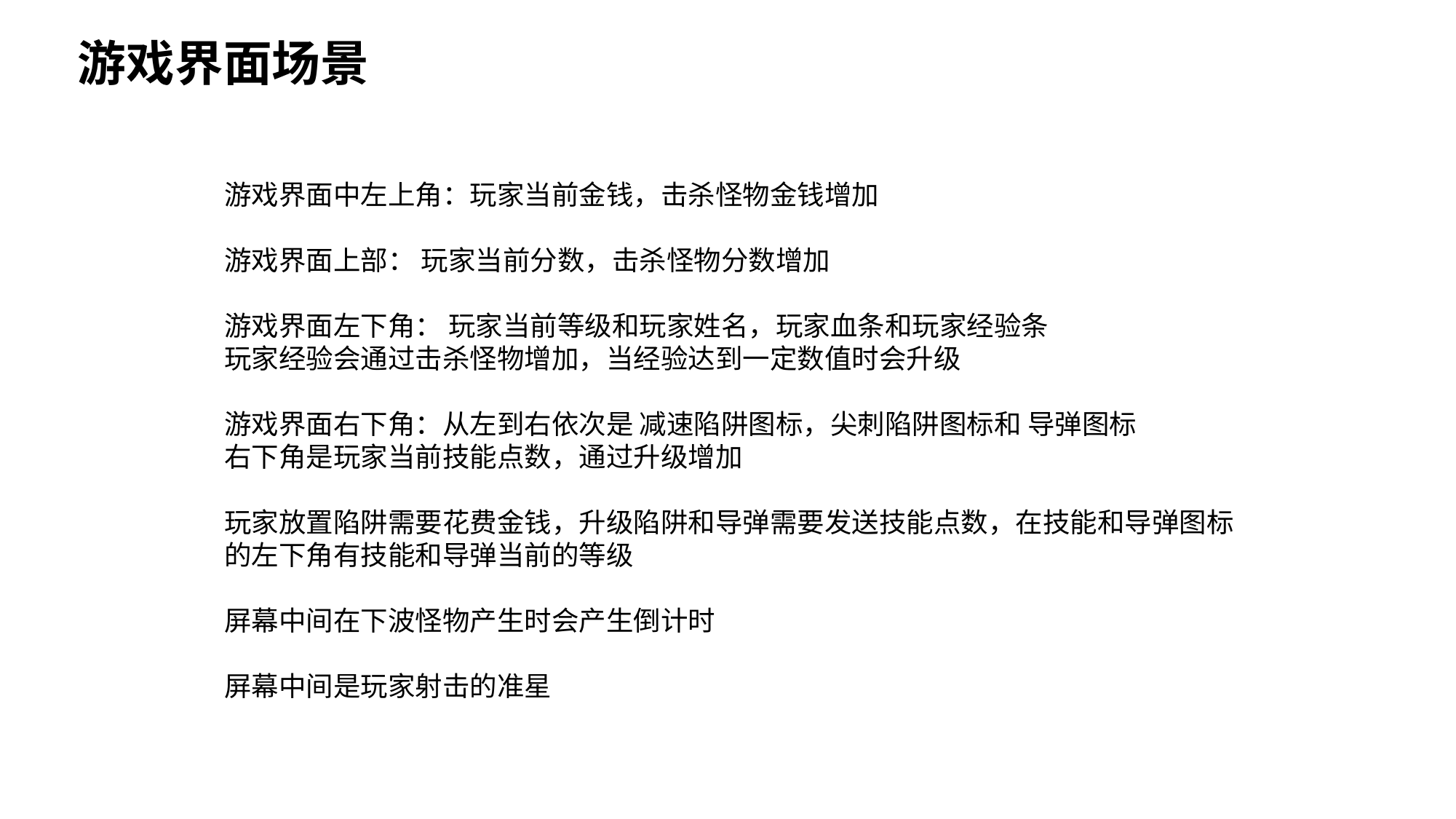

游戏界面场景
游戏界面中左上角：玩家当前金钱，击杀怪物金钱增加

游戏界面上部： 玩家当前分数，击杀怪物分数增加

游戏界面左下角： 玩家当前等级和玩家姓名，玩家血条和玩家经验条
玩家经验会通过击杀怪物增加，当经验达到一定数值时会升级

游戏界面右下角：从左到右依次是 减速陷阱图标，尖刺陷阱图标和 导弹图标
右下角是玩家当前技能点数，通过升级增加

玩家放置陷阱需要花费金钱，升级陷阱和导弹需要发送技能点数，在技能和导弹图标的左下角有技能和导弹当前的等级

屏幕中间在下波怪物产生时会产生倒计时

屏幕中间是玩家射击的准星